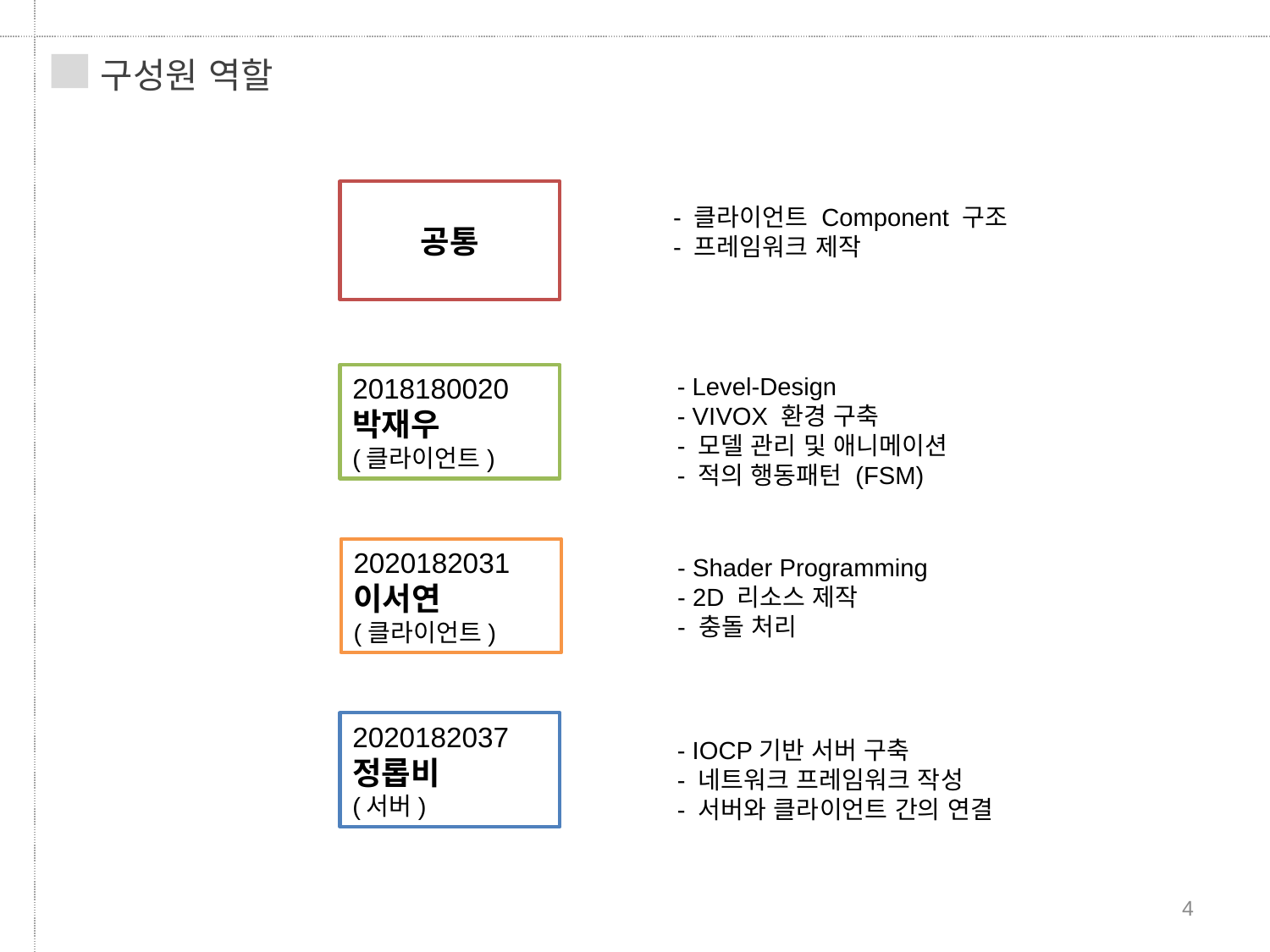

구성원 역할

공통

- 클라이언트 Component 구조
- 프레임워크 제작

2018180020
박재우
(클라이언트)
- Level-Design
- VIVOX 환경 구축
- 모델 관리 및 애니메이션
- 적의 행동패턴 (FSM)
2020182031
이서연
(클라이언트)
- Shader Programming
- 2D 리소스 제작
- 충돌 처리
2020182037
정롭비
(서버)
- IOCP기반 서버 구축
- 네트워크 프레임워크 작성
- 서버와 클라이언트 간의 연결
4